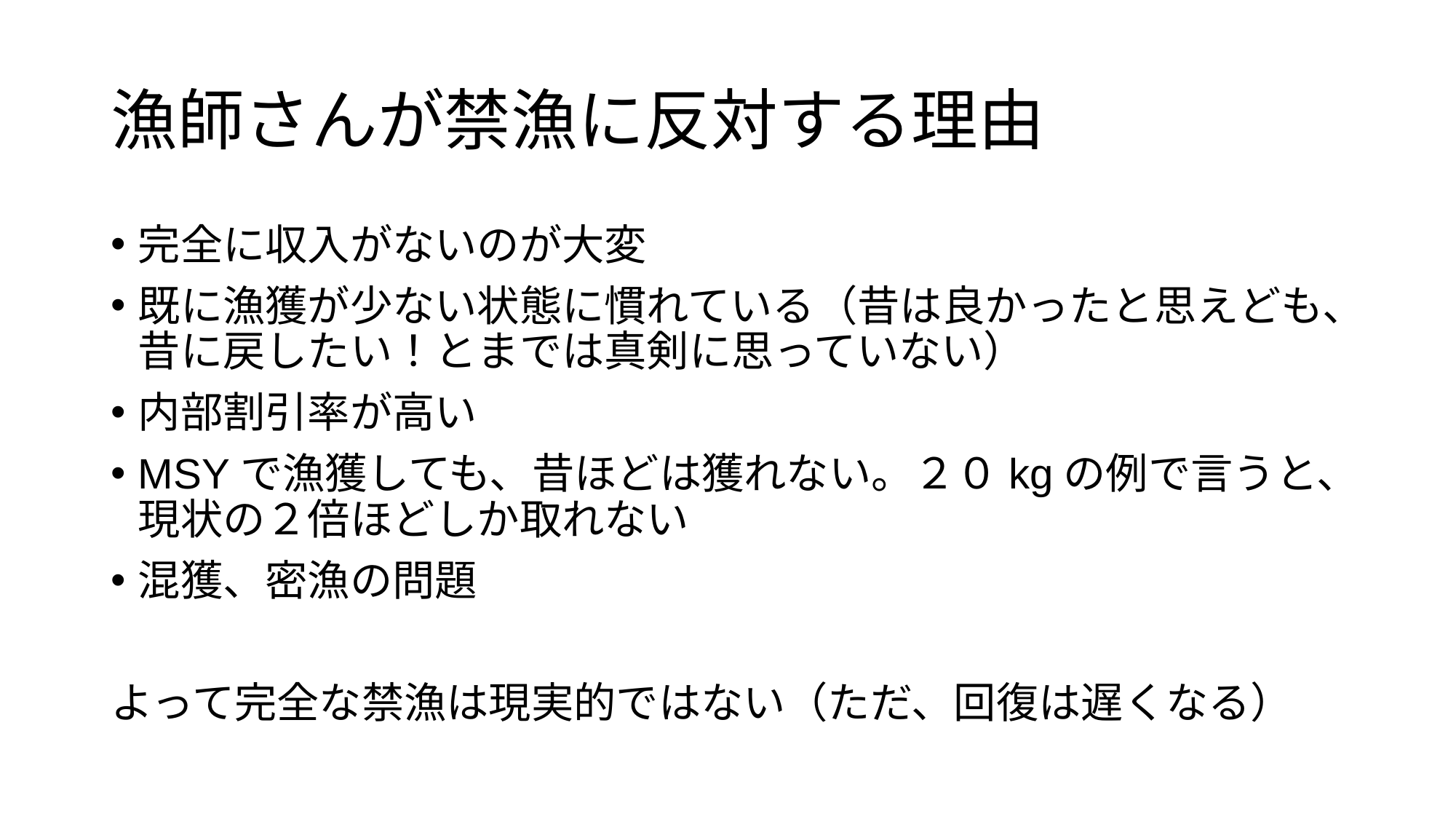

# 漁師さんが禁漁に反対する理由
完全に収入がないのが大変
既に漁獲が少ない状態に慣れている（昔は良かったと思えども、昔に戻したい！とまでは真剣に思っていない）
内部割引率が高い
MSYで漁獲しても、昔ほどは獲れない。２０kgの例で言うと、現状の２倍ほどしか取れない
混獲、密漁の問題

よって完全な禁漁は現実的ではない（ただ、回復は遅くなる）